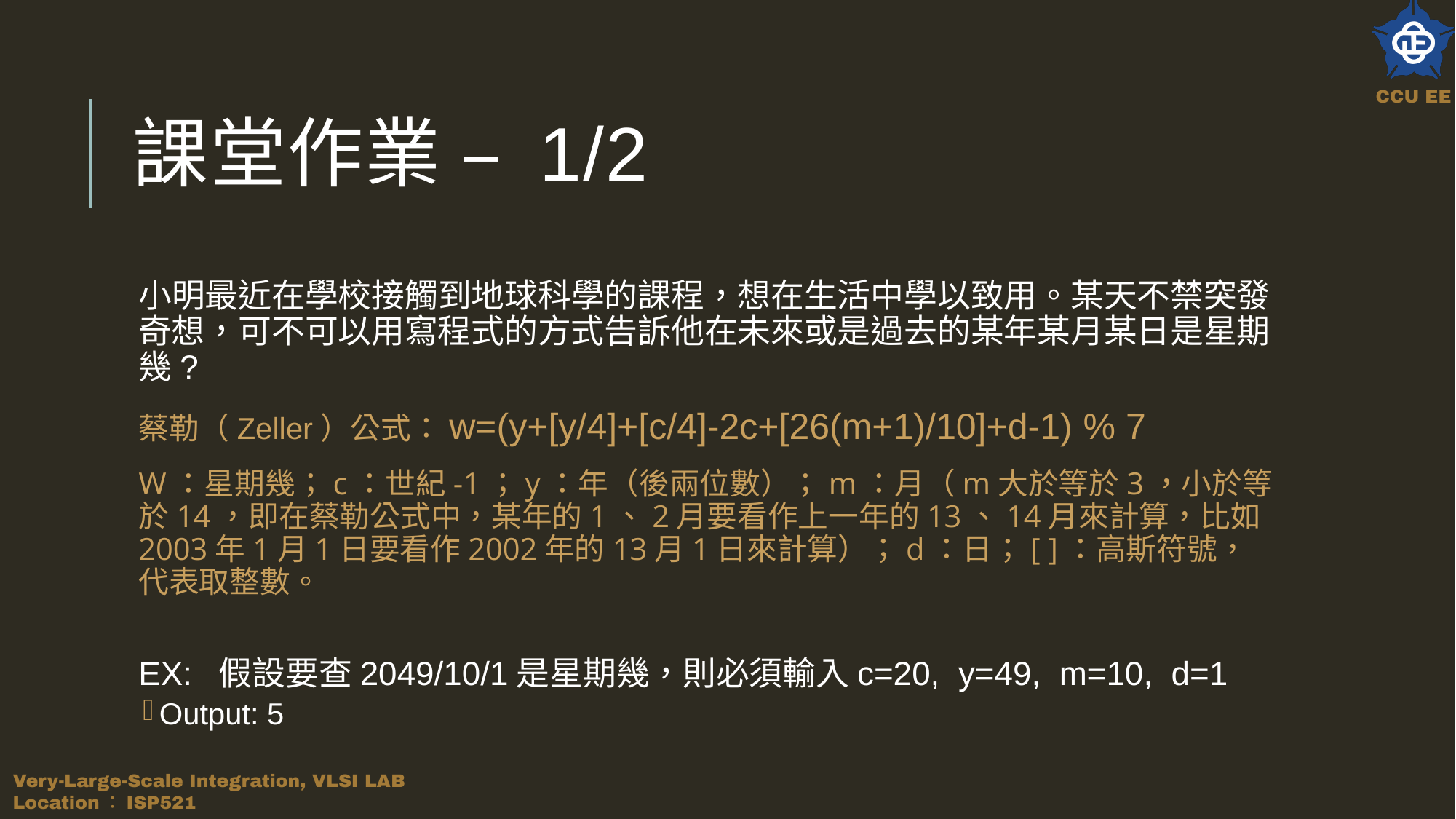

# 課堂作業 – 1/2
小明最近在學校接觸到地球科學的課程，想在生活中學以致用。某天不禁突發奇想，可不可以用寫程式的方式告訴他在未來或是過去的某年某月某日是星期幾?
蔡勒（Zeller）公式：w=(y+[y/4]+[c/4]-2c+[26(m+1)/10]+d-1) % 7
W：星期幾；c：世紀-1；y：年（後兩位數）；m：月（m大於等於3，小於等於14，即在蔡勒公式中，某年的1、2月要看作上一年的13、14月來計算，比如2003年1月1日要看作2002年的13月1日來計算）；d：日；[ ]：高斯符號，代表取整數。
EX:  假設要查2049/10/1是星期幾，則必須輸入c=20,  y=49,  m=10,  d=1
Output: 5